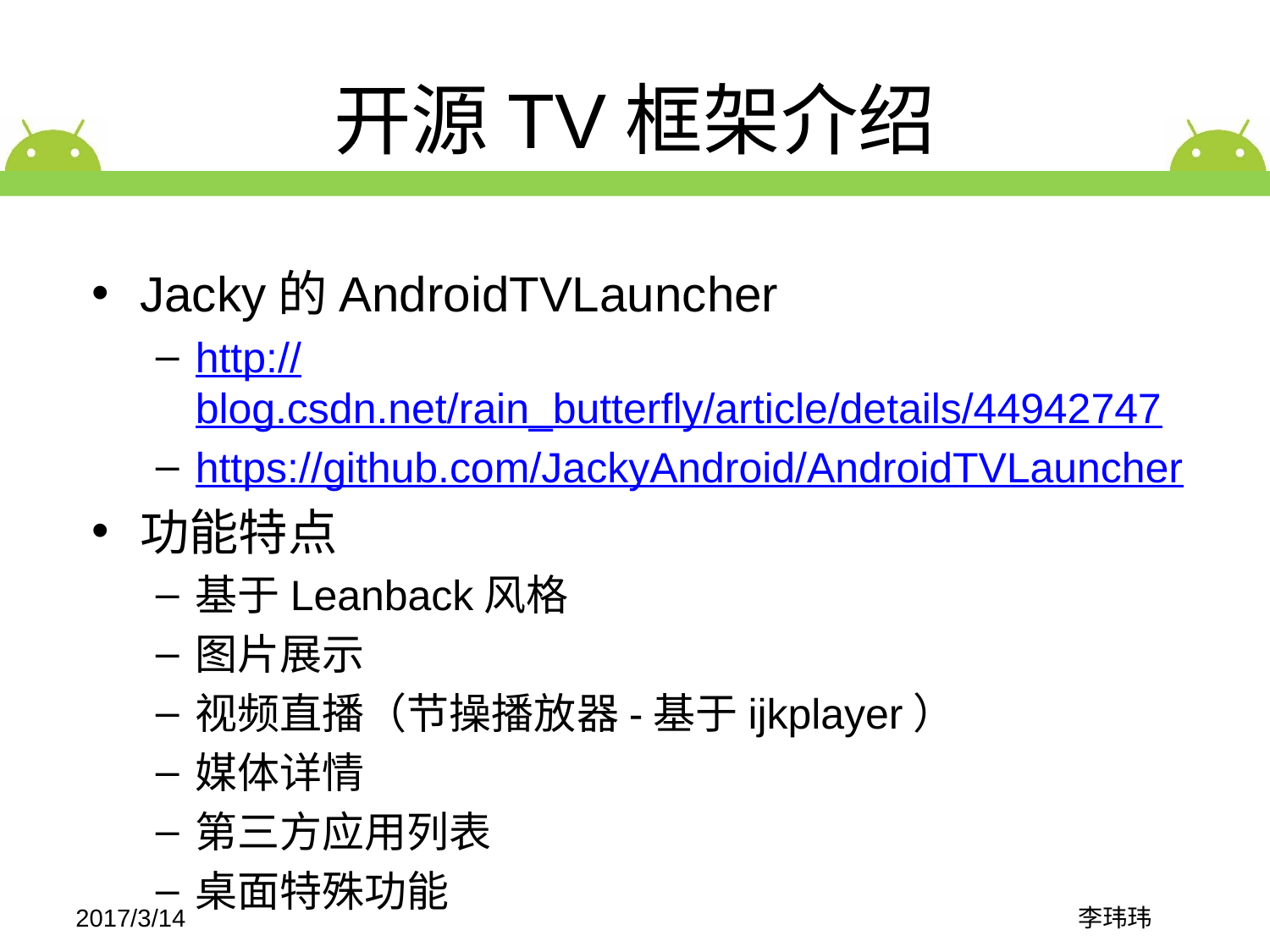

# 开源TV框架介绍
Jacky的AndroidTVLauncher
http://blog.csdn.net/rain_butterfly/article/details/44942747
https://github.com/JackyAndroid/AndroidTVLauncher
功能特点
基于Leanback风格
图片展示
视频直播（节操播放器-基于ijkplayer）
媒体详情
第三方应用列表
桌面特殊功能